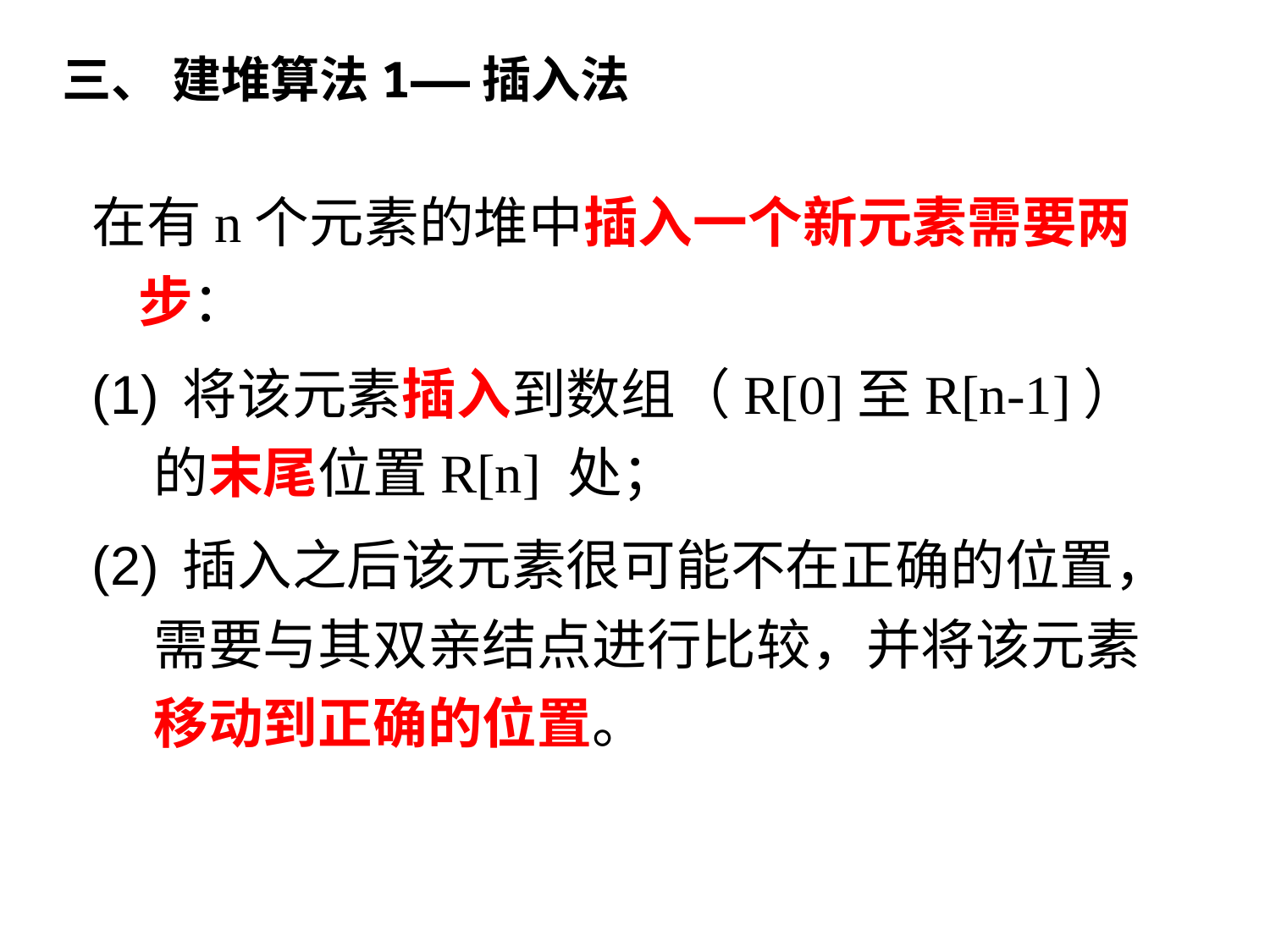

# 三、 建堆算法1——插入法
在有n个元素的堆中插入一个新元素需要两步：
 将该元素插入到数组（R[0]至R[n-1]）的末尾位置R[n] 处；
 插入之后该元素很可能不在正确的位置，需要与其双亲结点进行比较，并将该元素移动到正确的位置。